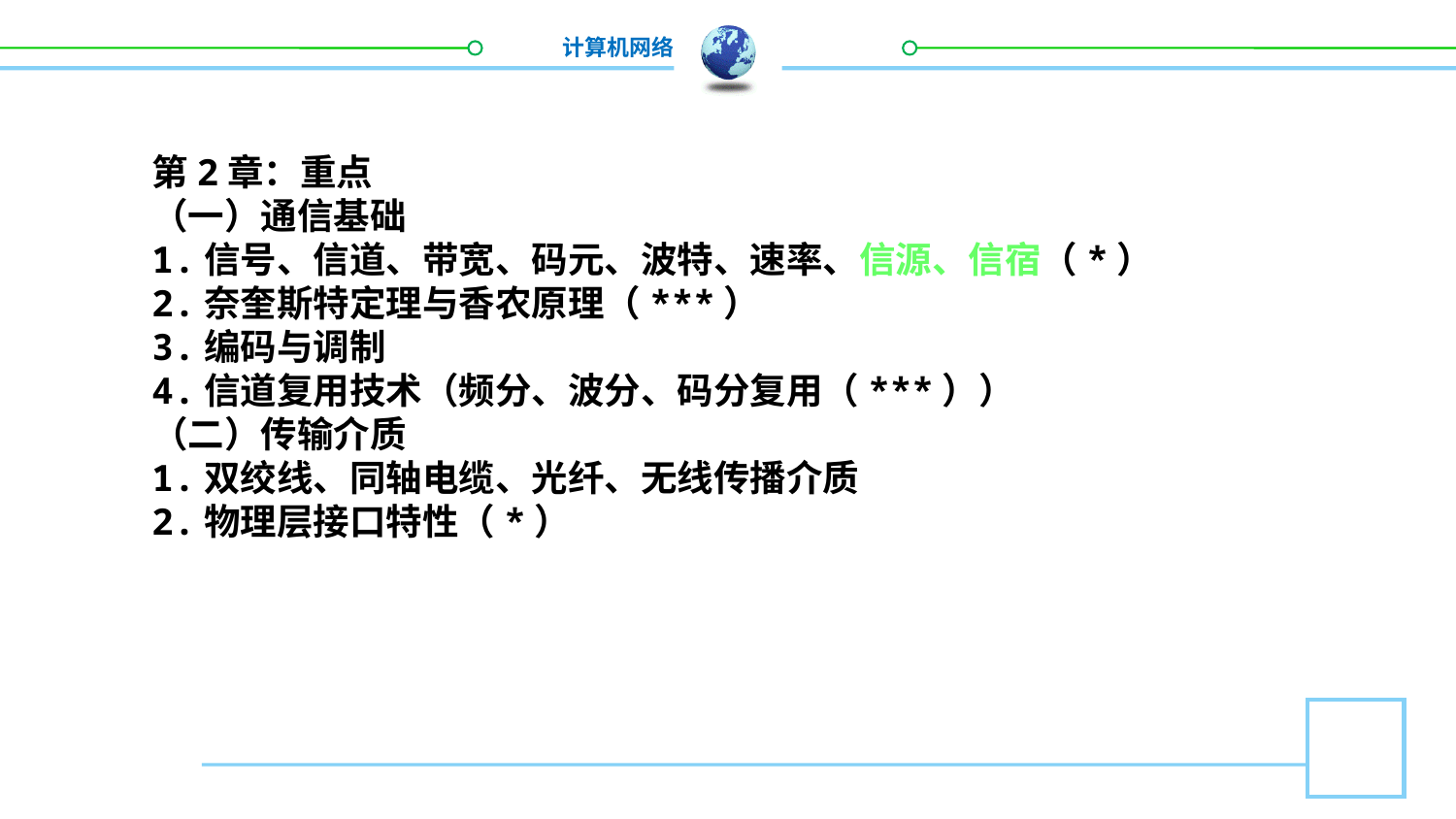

第2章：重点
（一）通信基础
1.信号、信道、带宽、码元、波特、速率、信源、信宿（*）
2.奈奎斯特定理与香农原理（***）
3.编码与调制
4.信道复用技术（频分、波分、码分复用（***））
（二）传输介质
1.双绞线、同轴电缆、光纤、无线传播介质
2.物理层接口特性（*）
3        数据链路层
3        数据链路层